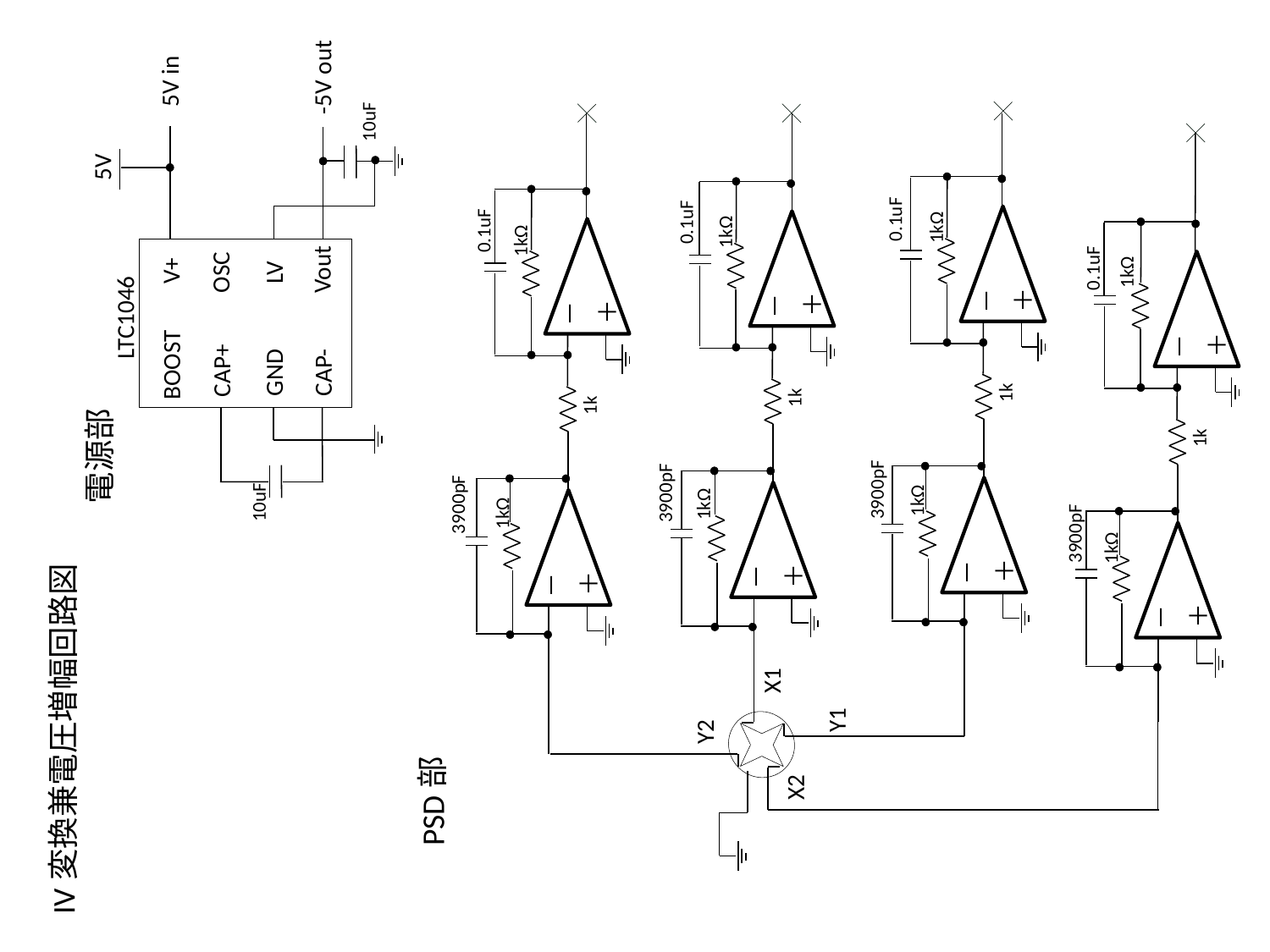

5V
LTC1046

V+
BOOST
OSC
CAP+
GND
LV
CAP-
Vout
5V in

10uF
-5V out

10uF

3900pF
0.1uF
1kΩ
1kΩ

－
＋

－
＋

1k

3900pF
0.1uF
1kΩ
1kΩ

－
＋

－
＋

1k

Y2

X1
X2

Y1
3900pF
0.1uF
1kΩ
1kΩ

－
＋

－
＋

1k

1kΩ
0.1uF

－
＋

1k
電源部

3900pF
1kΩ

－
＋

IV変換兼電圧増幅回路図
PSD部